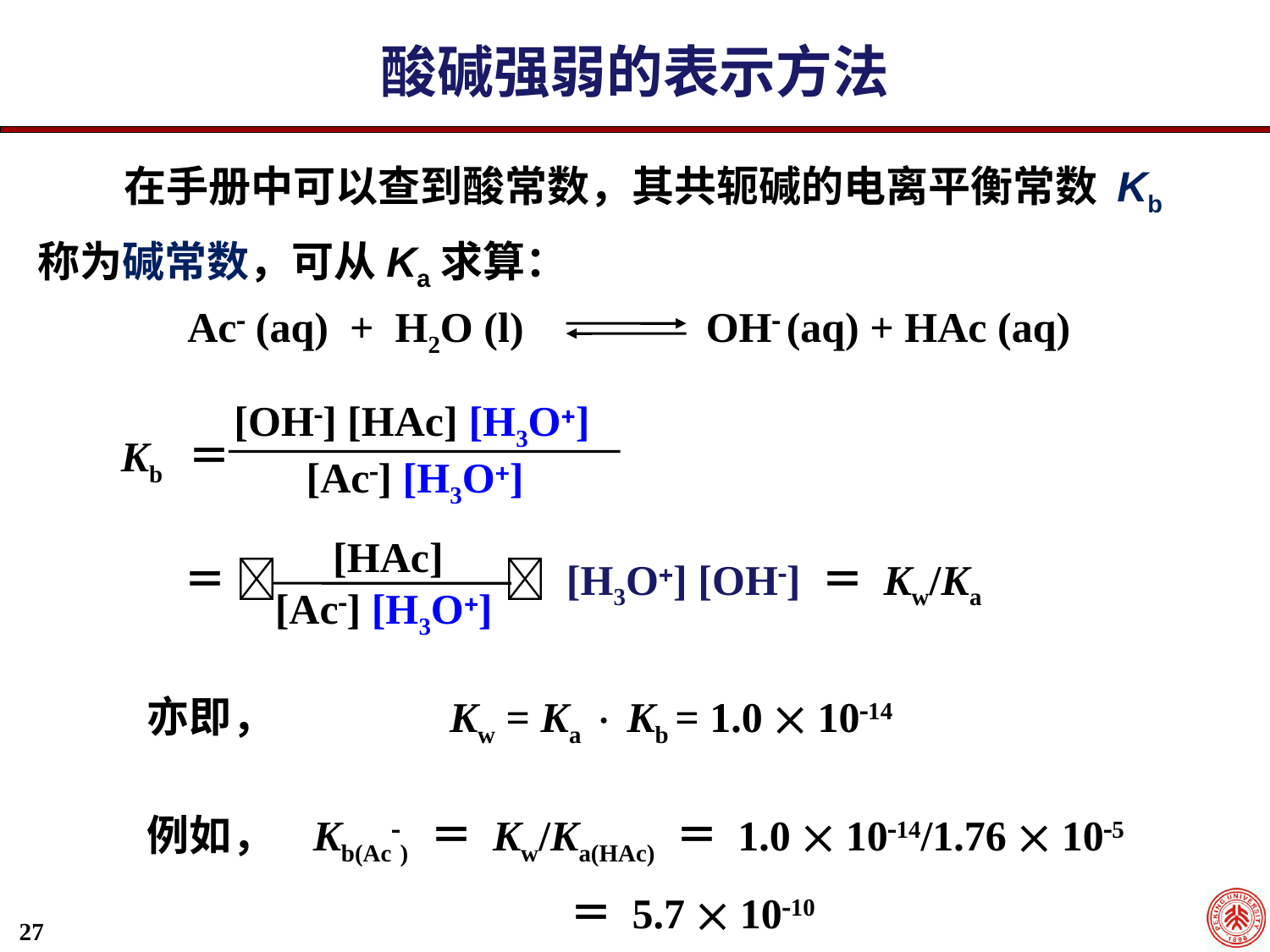

酸碱强弱的表示方法

        在手册中可以查到酸常数，其共轭碱的电离平衡常数 Kb称为碱常数，可从Ka求算：
Ac− (aq)  +  H2O (l) 	 	 OH− (aq) + HAc (aq)

[OH−] [HAc] [H3O+]
Kb  ＝
[Ac−] [H3O+]

[HAc]
       ＝ − 	               ⋅ [H3O+] [OH−] ＝ Kw/Ka
[Ac−] [H3O+]

亦即，	    Kw = Ka ⋅ Kb = 1.0 × 10−14
例如，   Kb(Ac−)  ＝ Kw/Ka(HAc) ＝ 1.0 × 10−14/1.76 × 10−5	                		   ＝ 5.7 × 10−10
27